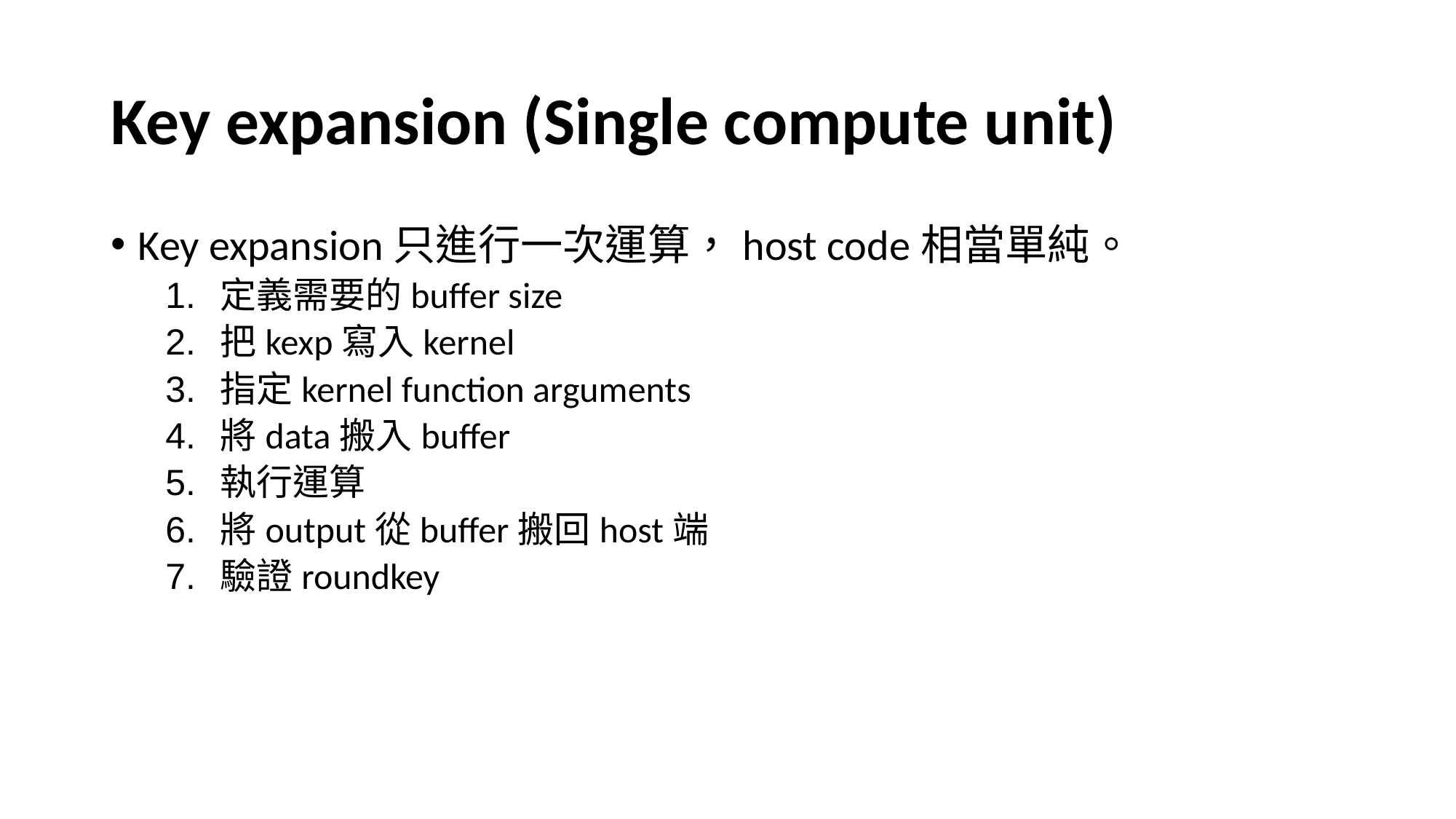

# Key expansion (Single compute unit)
Key expansion只進行一次運算，host code相當單純。
定義需要的buffer size
把kexp寫入kernel
指定kernel function arguments
將data搬入buffer
執行運算
將output從buffer搬回host端
驗證roundkey